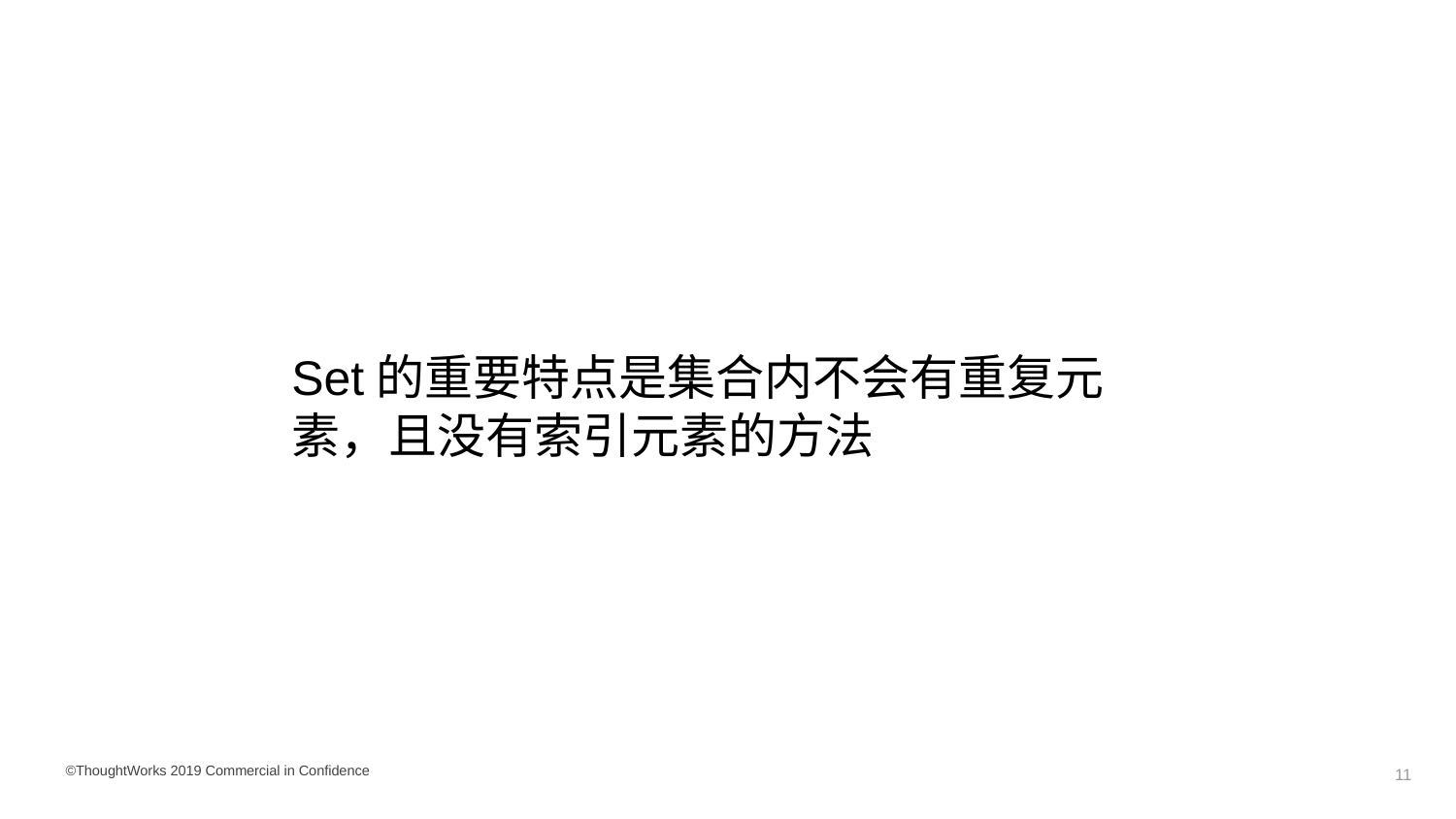

Set的重要特点是集合内不会有重复元素，且没有索引元素的方法
©ThoughtWorks 2019 Commercial in Confidence
11